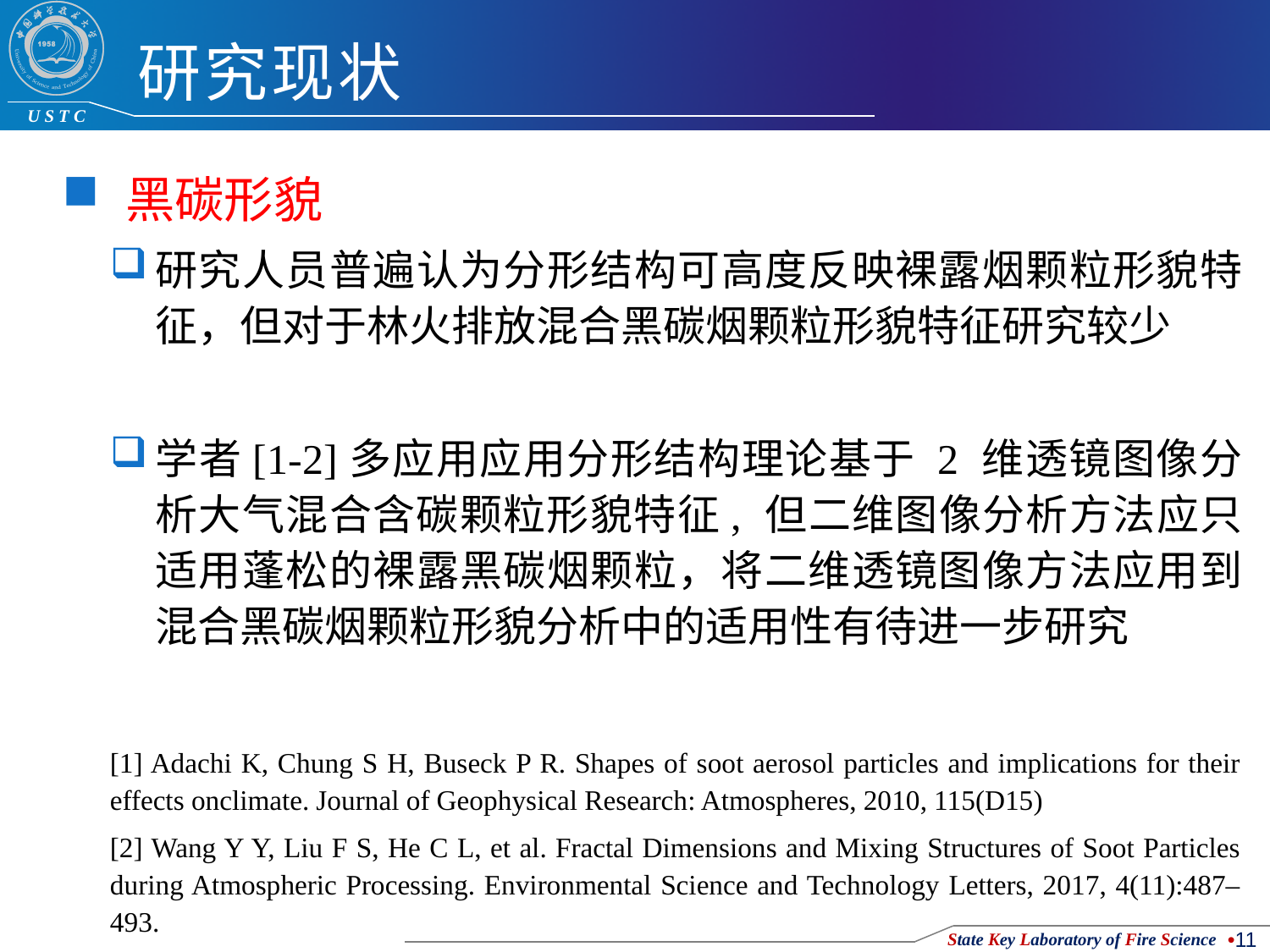

# 研究现状
黑碳形貌
研究人员普遍认为分形结构可高度反映裸露烟颗粒形貌特征，但对于林火排放混合黑碳烟颗粒形貌特征研究较少

学者[1-2]多应用应用分形结构理论基于 2 维透镜图像分析大气混合含碳颗粒形貌特征, 但二维图像分析方法应只适用蓬松的裸露黑碳烟颗粒，将二维透镜图像方法应用到混合黑碳烟颗粒形貌分析中的适用性有待进一步研究

[1] Adachi K, Chung S H, Buseck P R. Shapes of soot aerosol particles and implications for their effects onclimate. Journal of Geophysical Research: Atmospheres, 2010, 115(D15)
[2] Wang Y Y, Liu F S, He C L, et al. Fractal Dimensions and Mixing Structures of Soot Particles during Atmospheric Processing. Environmental Science and Technology Letters, 2017, 4(11):487–493.